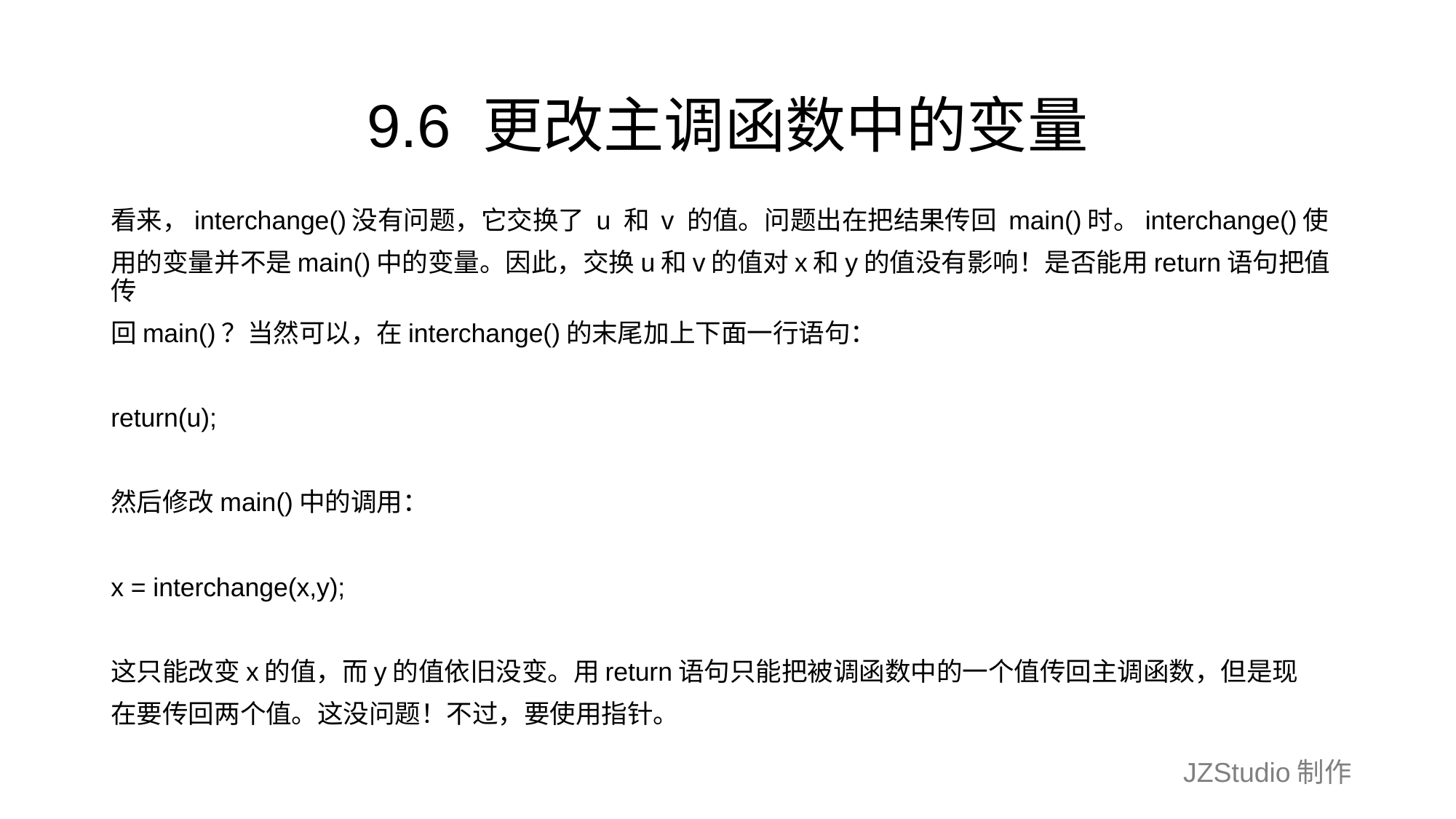

# 9.6 更改主调函数中的变量
看来，interchange()没有问题，它交换了 u 和 v 的值。问题出在把结果传回 main()时。interchange()使
用的变量并不是main()中的变量。因此，交换u和v的值对x和y的值没有影响！是否能用return语句把值传
回main()？当然可以，在interchange()的末尾加上下面一行语句：

return(u);

然后修改main()中的调用：

x = interchange(x,y);

这只能改变x的值，而y的值依旧没变。用return语句只能把被调函数中的一个值传回主调函数，但是现
在要传回两个值。这没问题！不过，要使用指针。